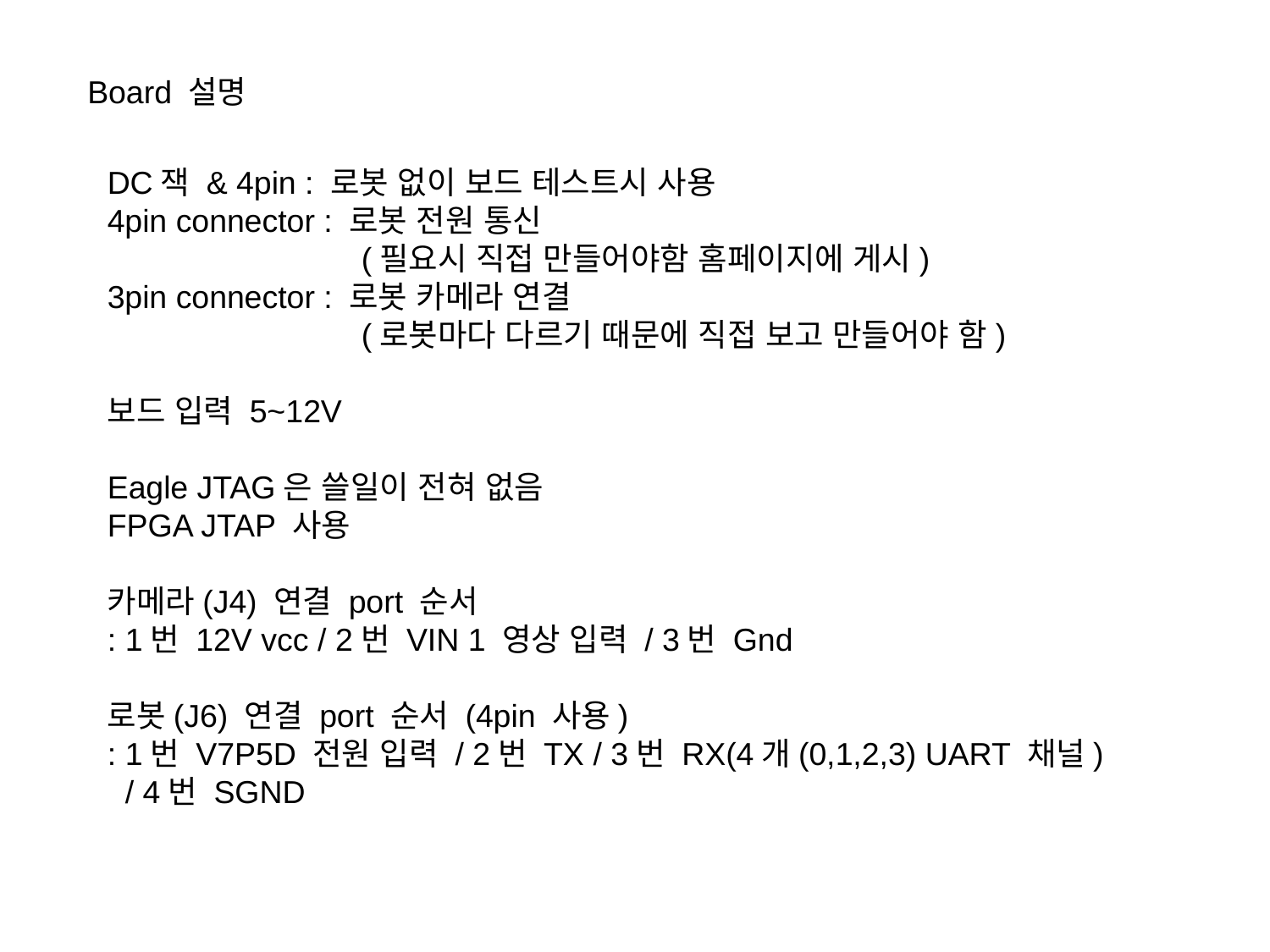

Board 설명
DC잭 & 4pin : 로봇 없이 보드 테스트시 사용
4pin connector : 로봇 전원 통신
		(필요시 직접 만들어야함 홈페이지에 게시)
3pin connector : 로봇 카메라 연결
		(로봇마다 다르기 때문에 직접 보고 만들어야 함)

보드 입력 5~12V

Eagle JTAG은 쓸일이 전혀 없음
FPGA JTAP 사용

카메라(J4) 연결 port 순서
: 1번 12V vcc / 2번 VIN 1 영상 입력 / 3번 Gnd

로봇(J6) 연결 port 순서 (4pin 사용)
: 1번 V7P5D 전원 입력 / 2번 TX / 3번 RX(4개(0,1,2,3) UART 채널)
  / 4번 SGND